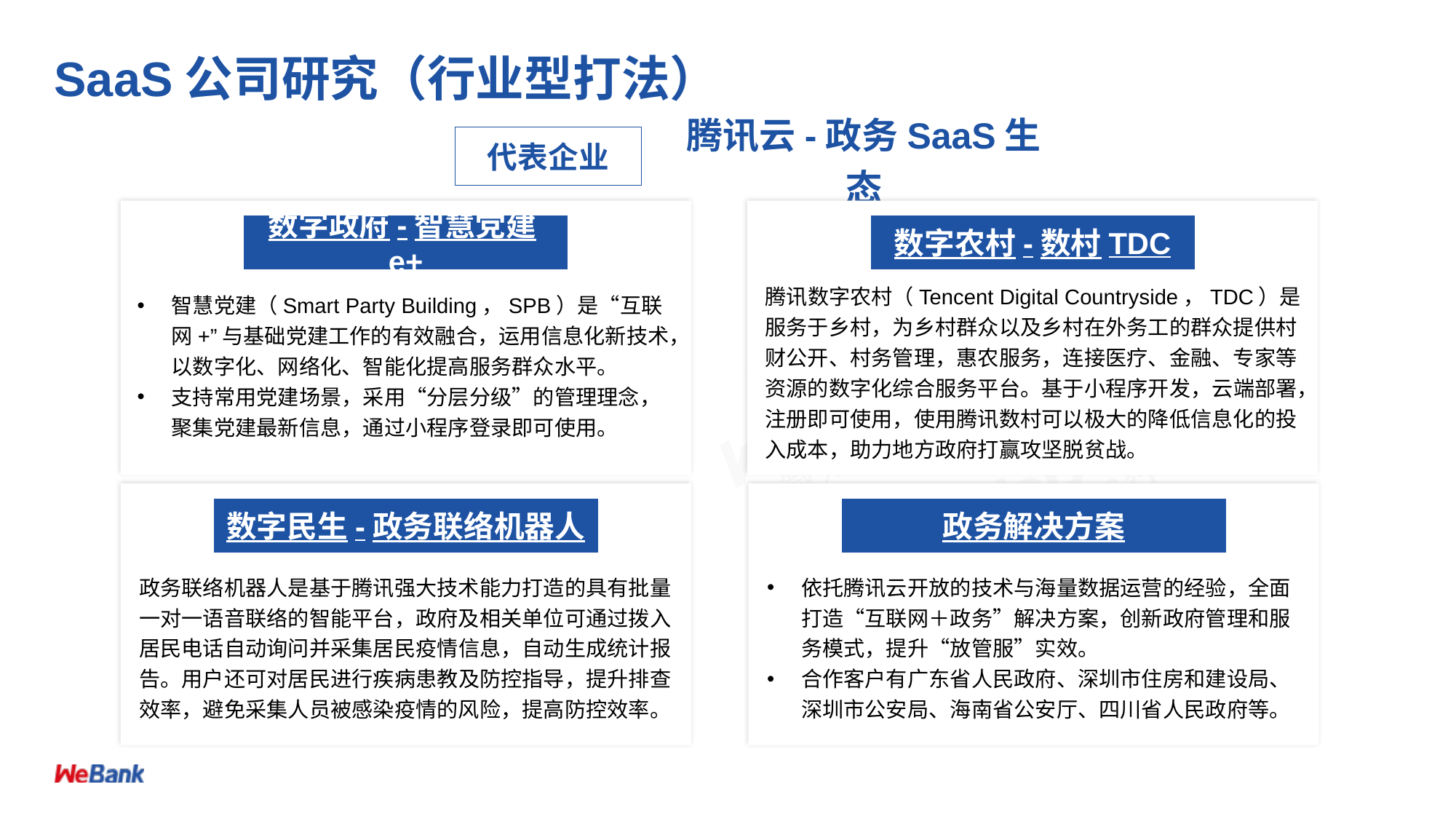

# SaaS公司研究（行业型打法）
腾讯云-政务SaaS生态
代表企业

数字政府-智慧党建e+
数字农村-数村TDC
智慧党建（Smart Party Building，SPB）是“互联网+”与基础党建工作的有效融合，运用信息化新技术，以数字化、网络化、智能化提高服务群众水平。
支持常用党建场景，采用“分层分级”的管理理念，聚集党建最新信息，通过小程序登录即可使用。
腾讯数字农村（Tencent Digital Countryside，TDC）是服务于乡村，为乡村群众以及乡村在外务工的群众提供村财公开、村务管理，惠农服务，连接医疗、金融、专家等资源的数字化综合服务平台。基于小程序开发，云端部署，注册即可使用，使用腾讯数村可以极大的降低信息化的投入成本，助力地方政府打赢攻坚脱贫战。

数字民生-政务联络机器人
政务解决方案
政务联络机器人是基于腾讯强大技术能力打造的具有批量一对一语音联络的智能平台，政府及相关单位可通过拨入居民电话自动询问并采集居民疫情信息，自动生成统计报告。用户还可对居民进行疾病患教及防控指导，提升排查效率，避免采集人员被感染疫情的风险，提高防控效率。
依托腾讯云开放的技术与海量数据运营的经验，全面打造“互联网＋政务”解决方案，创新政府管理和服务模式，提升“放管服”实效。
合作客户有广东省人民政府、深圳市住房和建设局、深圳市公安局、海南省公安厅、四川省人民政府等。
14